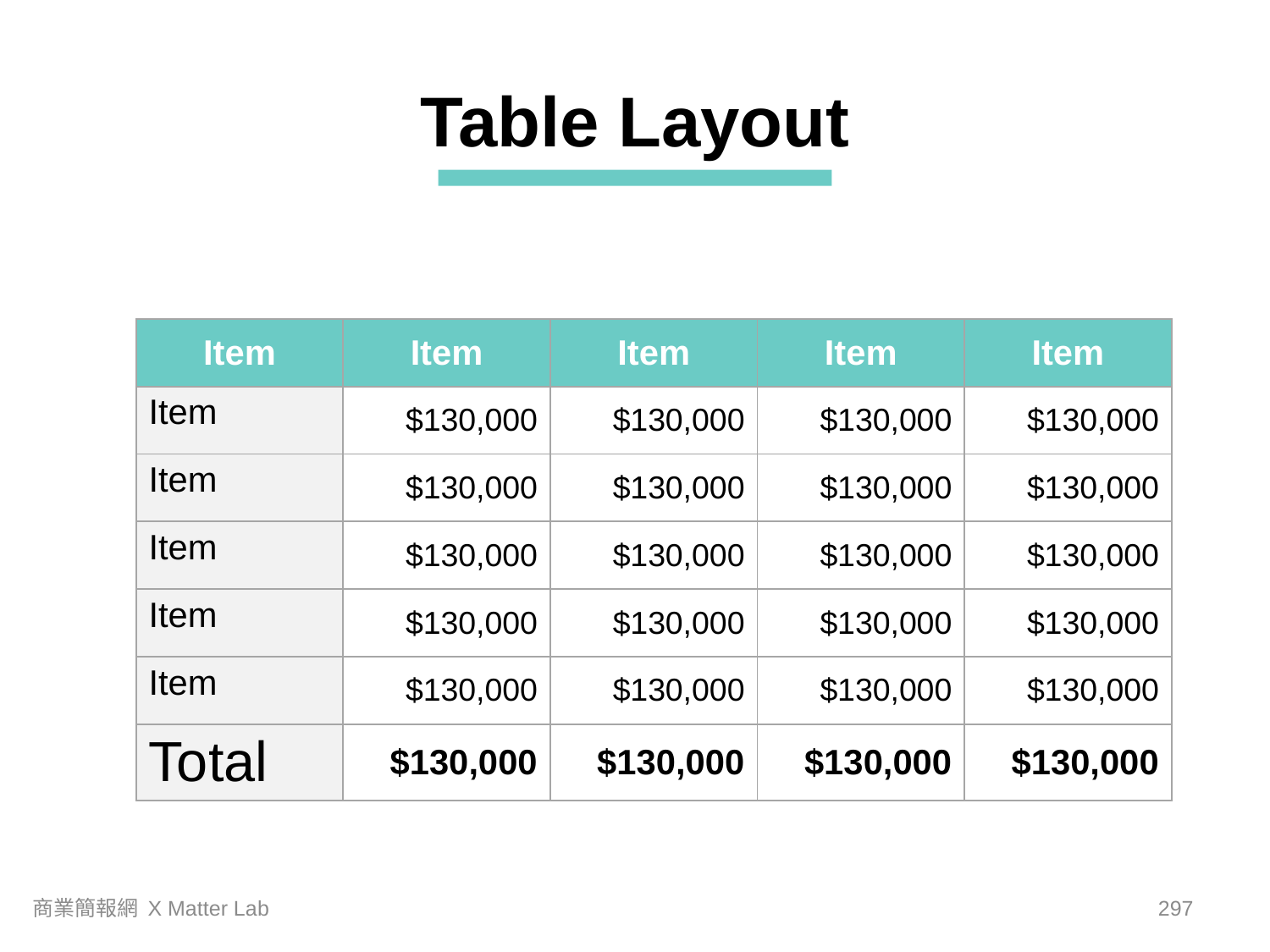

Table Layout

| Item | Item | Item | Item | Item |
| --- | --- | --- | --- | --- |
| Item | $130,000 | $130,000 | $130,000 | $130,000 |
| Item | $130,000 | $130,000 | $130,000 | $130,000 |
| Item | $130,000 | $130,000 | $130,000 | $130,000 |
| Item | $130,000 | $130,000 | $130,000 | $130,000 |
| Item | $130,000 | $130,000 | $130,000 | $130,000 |
| Total | $130,000 | $130,000 | $130,000 | $130,000 |
商業簡報網 X Matter Lab
297